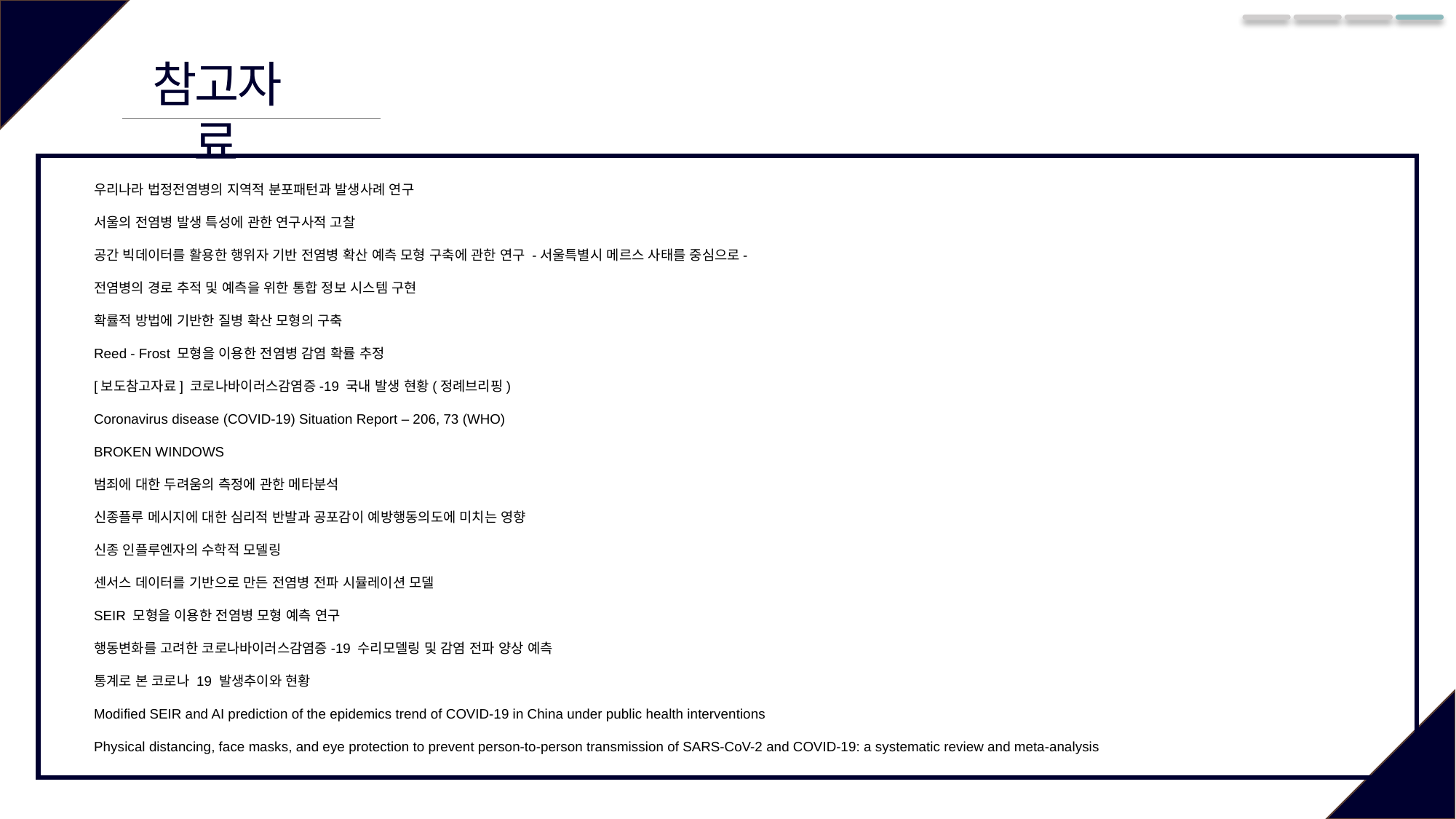

참고자료

우리나라 법정전염병의 지역적 분포패턴과 발생사례 연구

서울의 전염병 발생 특성에 관한 연구사적 고찰

공간 빅데이터를 활용한 행위자 기반 전염병 확산 예측 모형 구축에 관한 연구 -서울특별시 메르스 사태를 중심으로-

전염병의 경로 추적 및 예측을 위한 통합 정보 시스템 구현

확률적 방법에 기반한 질병 확산 모형의 구축

Reed - Frost 모형을 이용한 전염병 감염 확률 추정

[보도참고자료] 코로나바이러스감염증-19 국내 발생 현황(정례브리핑)

Coronavirus disease (COVID-19) Situation Report – 206, 73 (WHO)

BROKEN WINDOWS

범죄에 대한 두려움의 측정에 관한 메타분석

신종플루 메시지에 대한 심리적 반발과 공포감이 예방행동의도에 미치는 영향

신종 인플루엔자의 수학적 모델링

센서스 데이터를 기반으로 만든 전염병 전파 시뮬레이션 모델

SEIR 모형을 이용한 전염병 모형 예측 연구

행동변화를 고려한 코로나바이러스감염증-19 수리모델링 및 감염 전파 양상 예측

통계로 본 코로나 19 발생추이와 현황

Modified SEIR and AI prediction of the epidemics trend of COVID-19 in China under public health interventions

Physical distancing, face masks, and eye protection to prevent person-to-person transmission of SARS-CoV-2 and COVID-19: a systematic review and meta-analysis